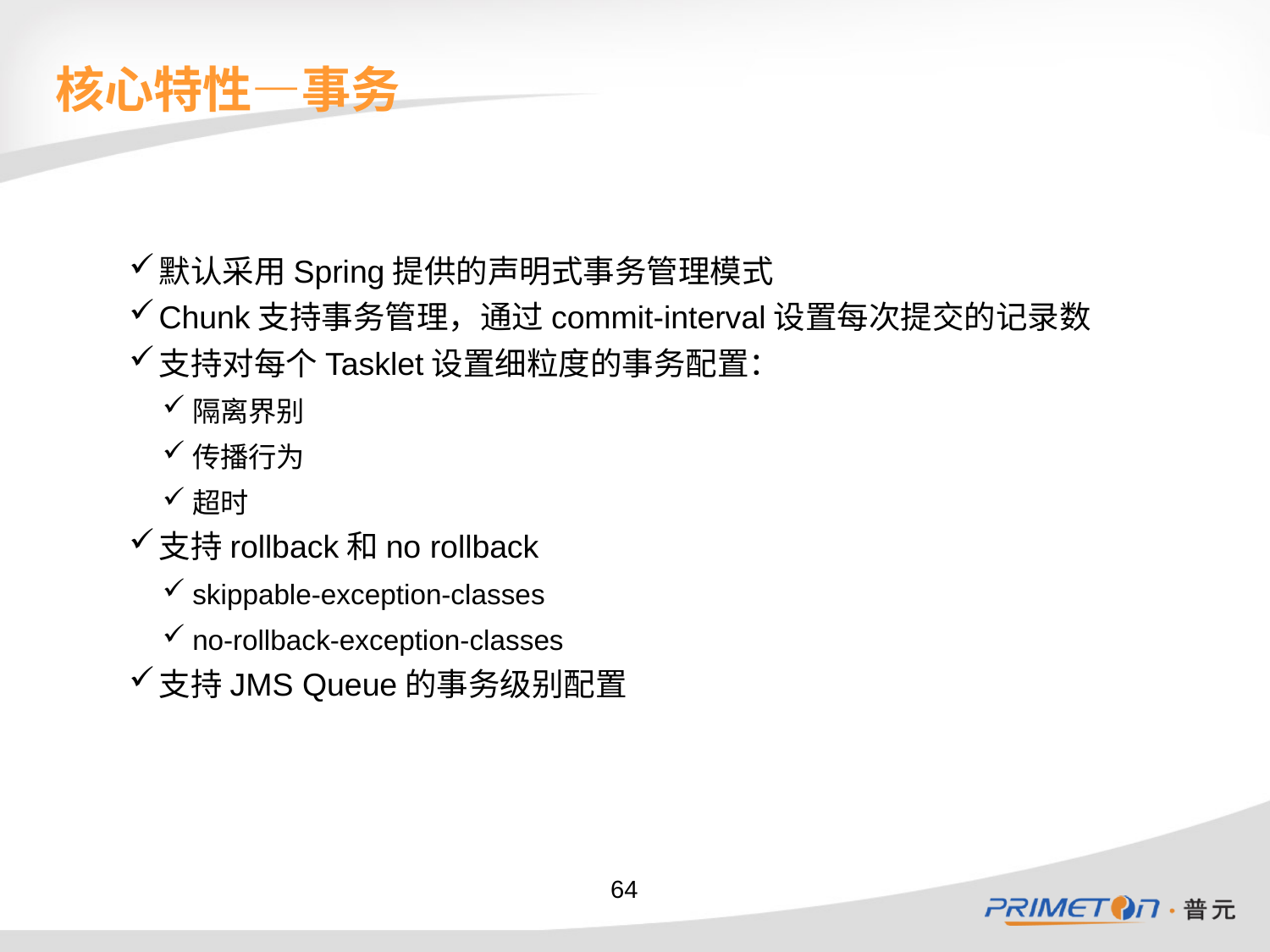

# 核心特性—事务

默认采用Spring提供的声明式事务管理模式
Chunk支持事务管理，通过commit-interval设置每次提交的记录数
支持对每个Tasklet设置细粒度的事务配置：
隔离界别
传播行为
超时
支持rollback和no rollback
skippable-exception-classes
no-rollback-exception-classes
支持JMS Queue的事务级别配置
64